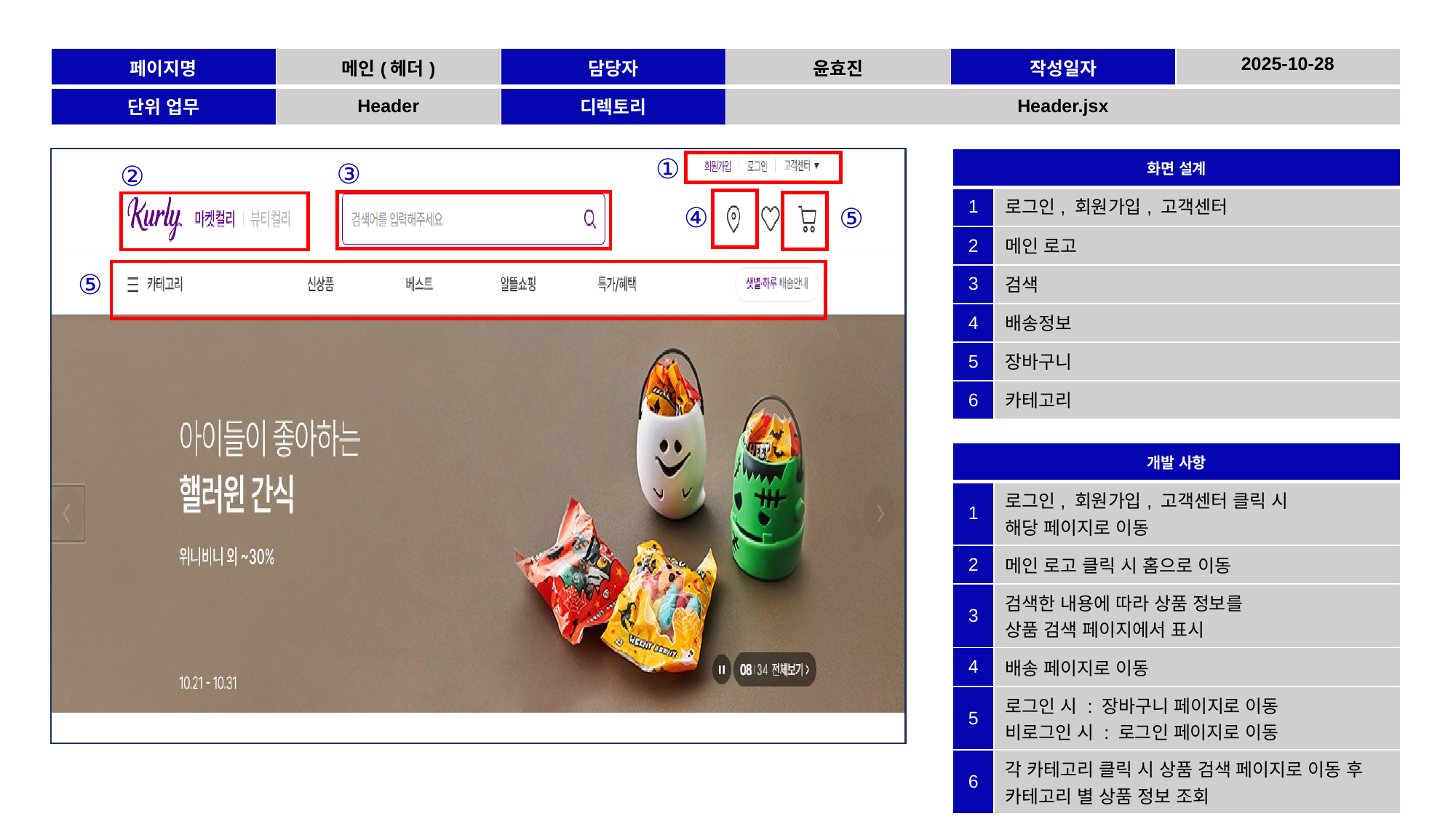

| 페이지명 | 메인(헤더) | 담당자 | 윤효진 | 작성일자 | 2025-10-28 |
| --- | --- | --- | --- | --- | --- |
| 단위 업무 | Header | 디렉토리 | Header.jsx |  |  |
①
| 화면 설계 |  |
| --- | --- |
| 1 | 로그인, 회원가입, 고객센터 |
| 2 | 메인 로고 |
| 3 | 검색 |
| 4 | 배송정보 |
| 5 | 장바구니 |
| 6 | 카테고리 |

③
②

④
⑤
⑤

| 개발 사항 |  |
| --- | --- |
| 1 | 로그인, 회원가입, 고객센터 클릭 시 해당 페이지로 이동 |
| 2 | 메인 로고 클릭 시 홈으로 이동 |
| 3 | 검색한 내용에 따라 상품 정보를 상품 검색 페이지에서 표시 |
| 4 | 배송 페이지로 이동 |
| 5 | 로그인 시 : 장바구니 페이지로 이동 비로그인 시 : 로그인 페이지로 이동 |
| 6 | 각 카테고리 클릭 시 상품 검색 페이지로 이동 후 카테고리 별 상품 정보 조회 |